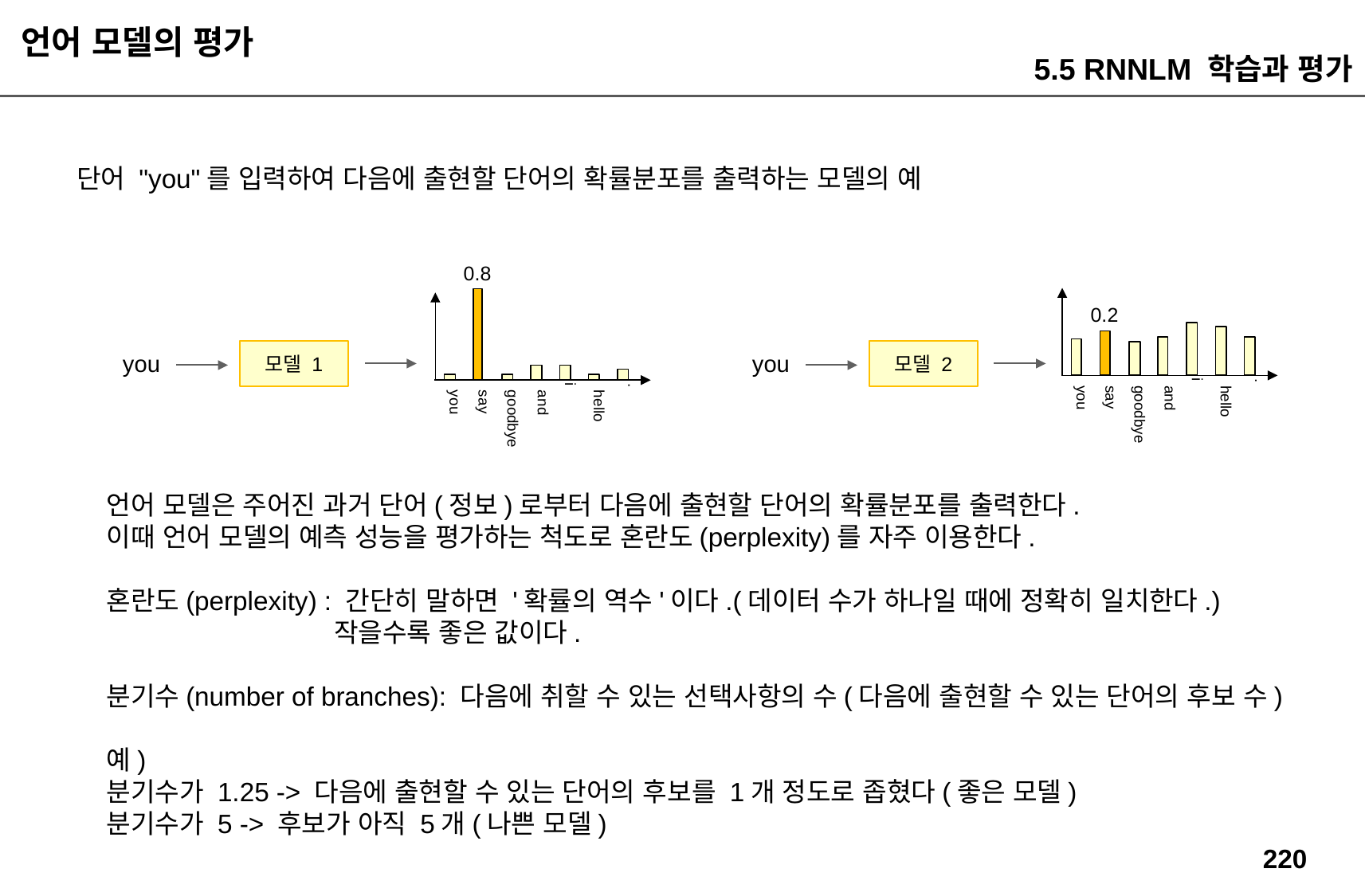

언어 모델의 평가
5.5 RNNLM 학습과 평가
단어 "you"를 입력하여 다음에 출현할 단어의 확률분포를 출력하는 모델의 예
0.8

you
say
goodbye
and
i
hello
.

you
say
goodbye
and
i
hello
.
0.2
모델 1
모델 2
you
you
언어 모델은 주어진 과거 단어(정보)로부터 다음에 출현할 단어의 확률분포를 출력한다.
이때 언어 모델의 예측 성능을 평가하는 척도로 혼란도(perplexity)를 자주 이용한다.

혼란도(perplexity) : 간단히 말하면 '확률의 역수'이다.(데이터 수가 하나일 때에 정확히 일치한다.)
                              작을수록 좋은 값이다.

분기수(number of branches): 다음에 취할 수 있는 선택사항의 수(다음에 출현할 수 있는 단어의 후보 수)

예)
분기수가 1.25 -> 다음에 출현할 수 있는 단어의 후보를 1개 정도로 좁혔다(좋은 모델)
분기수가 5 -> 후보가 아직 5개(나쁜 모델)